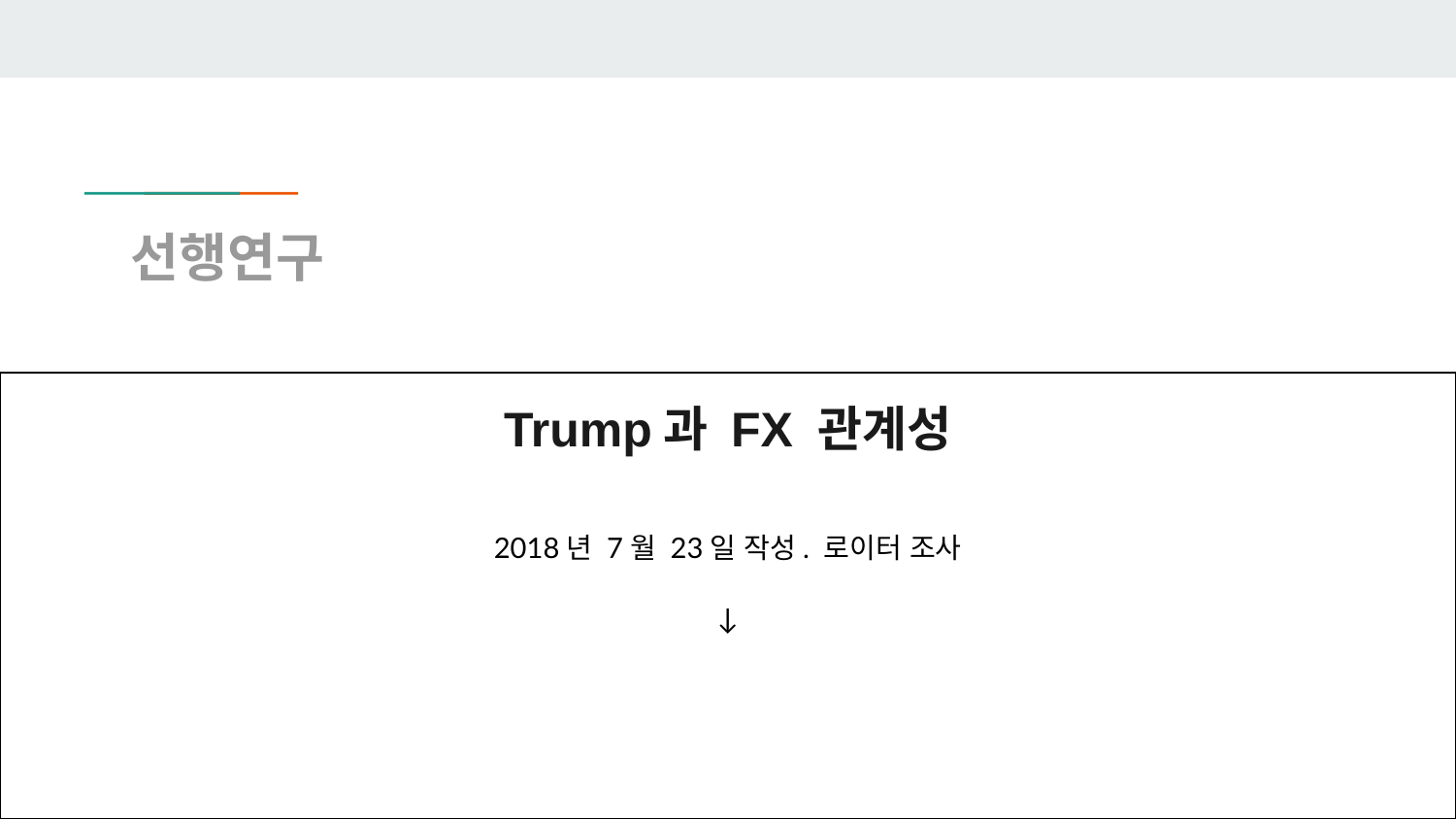

# 선행연구

2018년 7월 23일 작성. 로이터 조사
↓
Trump과 FX 관계성